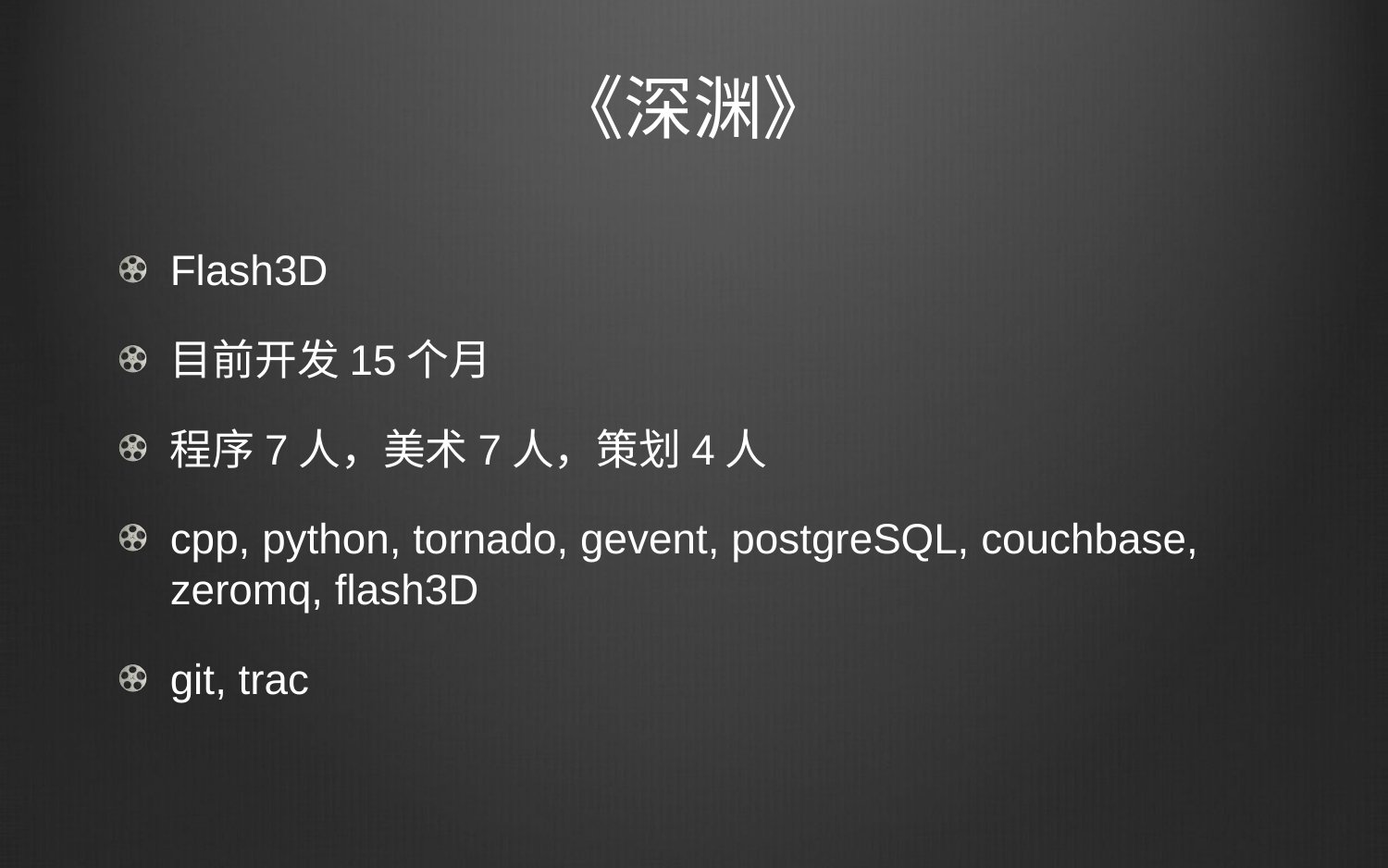

# 《深渊》
Flash3D
目前开发15个月
程序7人，美术7人，策划4人
cpp, python, tornado, gevent, postgreSQL, couchbase, zeromq, flash3D
git, trac